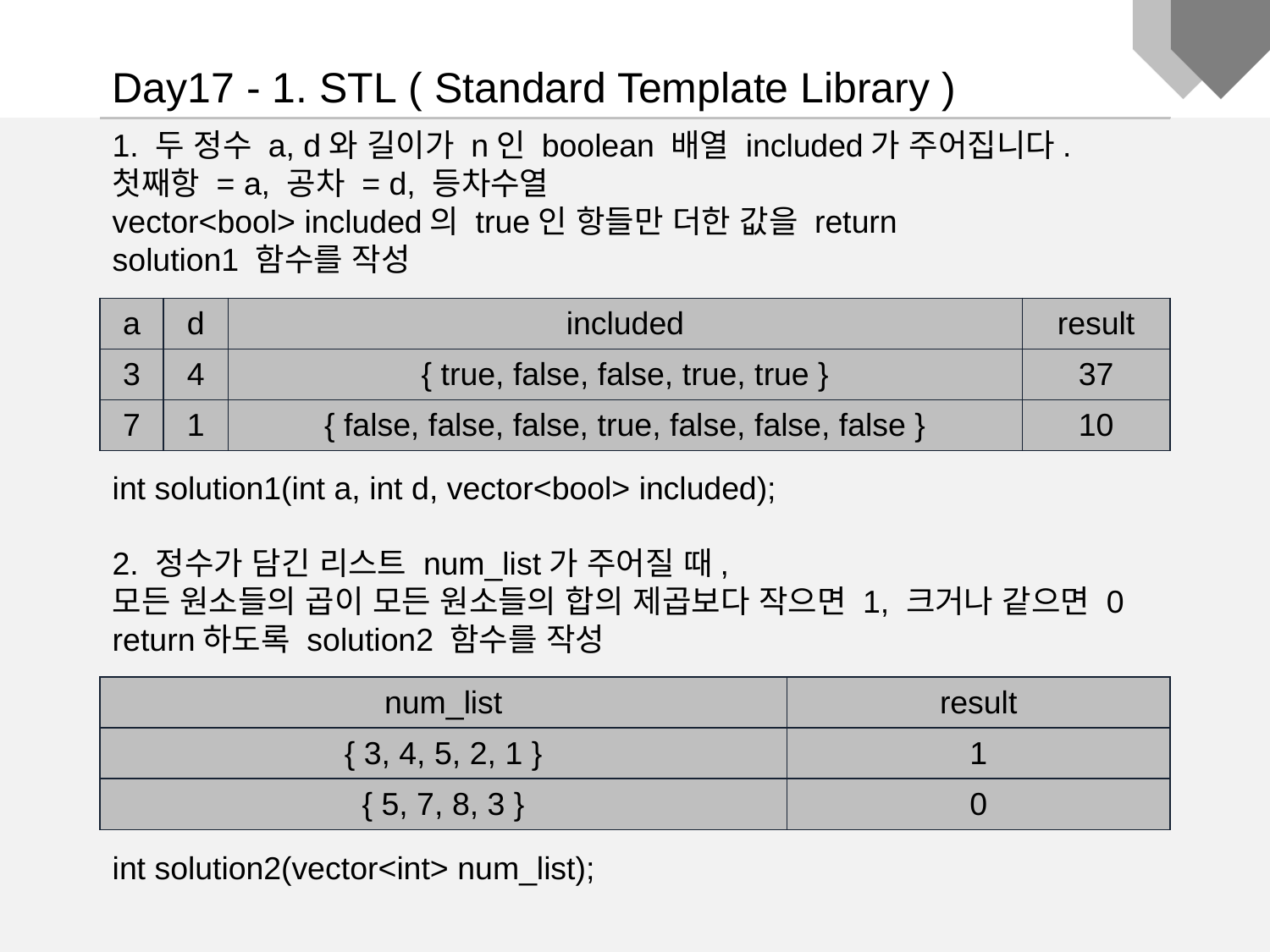

Day17 - 1. STL ( Standard Template Library )
1. 두 정수 a, d와 길이가 n인 boolean 배열 included가 주어집니다.
첫째항 = a, 공차 = d, 등차수열
vector<bool> included의 true인 항들만 더한 값을 return
solution1 함수를 작성

int solution1(int a, int d, vector<bool> included);
| a | d | included | result |
| --- | --- | --- | --- |
| 3 | 4 | { true, false, false, true, true } | 37 |
| 7 | 1 | { false, false, false, true, false, false, false } | 10 |
2. 정수가 담긴 리스트 num_list가 주어질 때,
모든 원소들의 곱이 모든 원소들의 합의 제곱보다 작으면 1, 크거나 같으면 0
return하도록 solution2 함수를 작성

int solution2(vector<int> num_list);
| num\_list | result |
| --- | --- |
| { 3, 4, 5, 2, 1 } | 1 |
| { 5, 7, 8, 3 } | 0 |